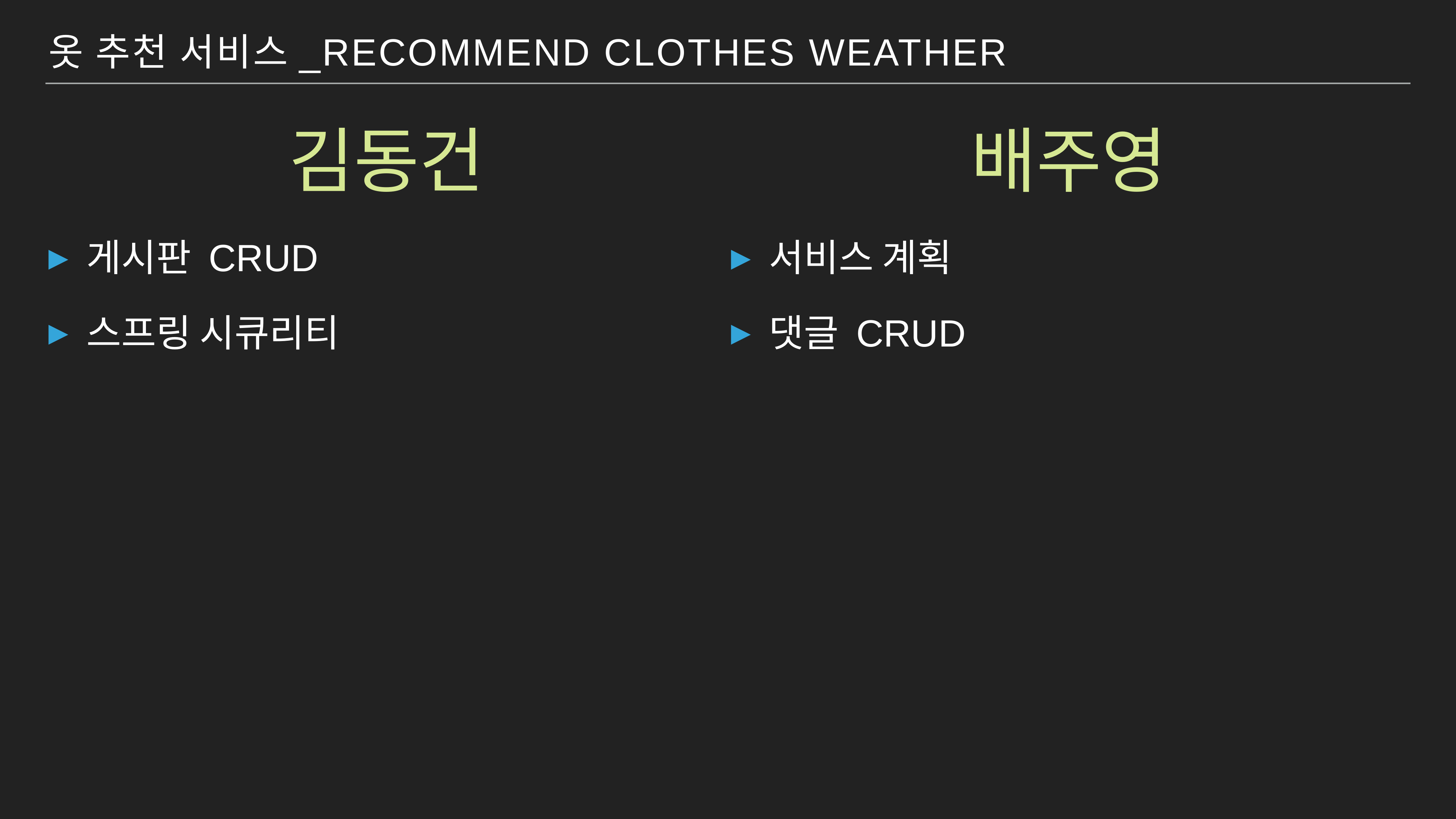

옷 추천 서비스_Recommend Clothes Weather
# 김동건
배주영
게시판 CRUD
스프링 시큐리티
서비스 계획
댓글 CRUD